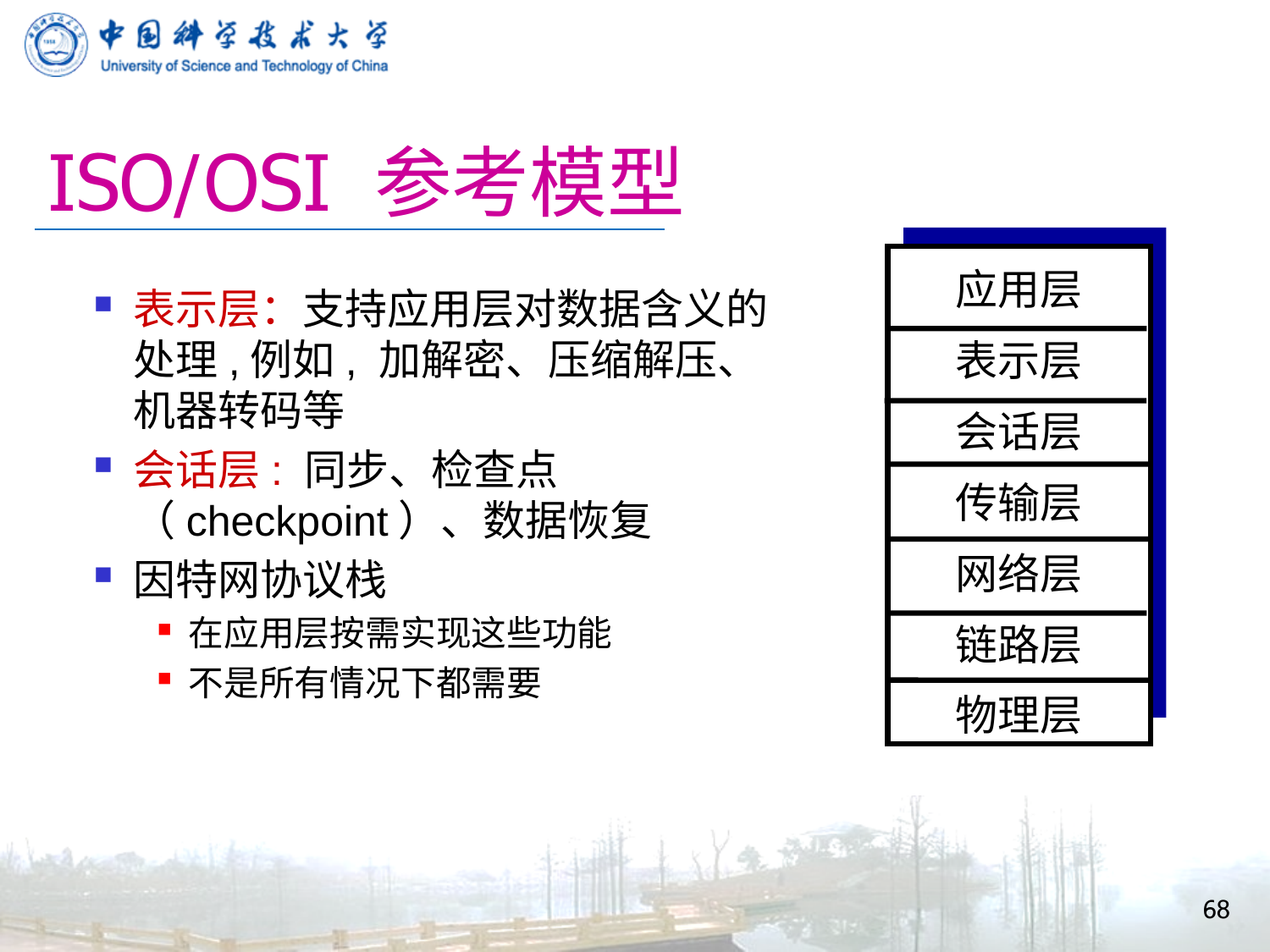

# ISO/OSI 参考模型

应用层

表示层

会话层

传输层

网络层

链路层

物理层
表示层：支持应用层对数据含义的处理,例如, 加解密、压缩解压、 机器转码等
会话层: 同步、检查点（checkpoint）、数据恢复
因特网协议栈
在应用层按需实现这些功能
不是所有情况下都需要

68